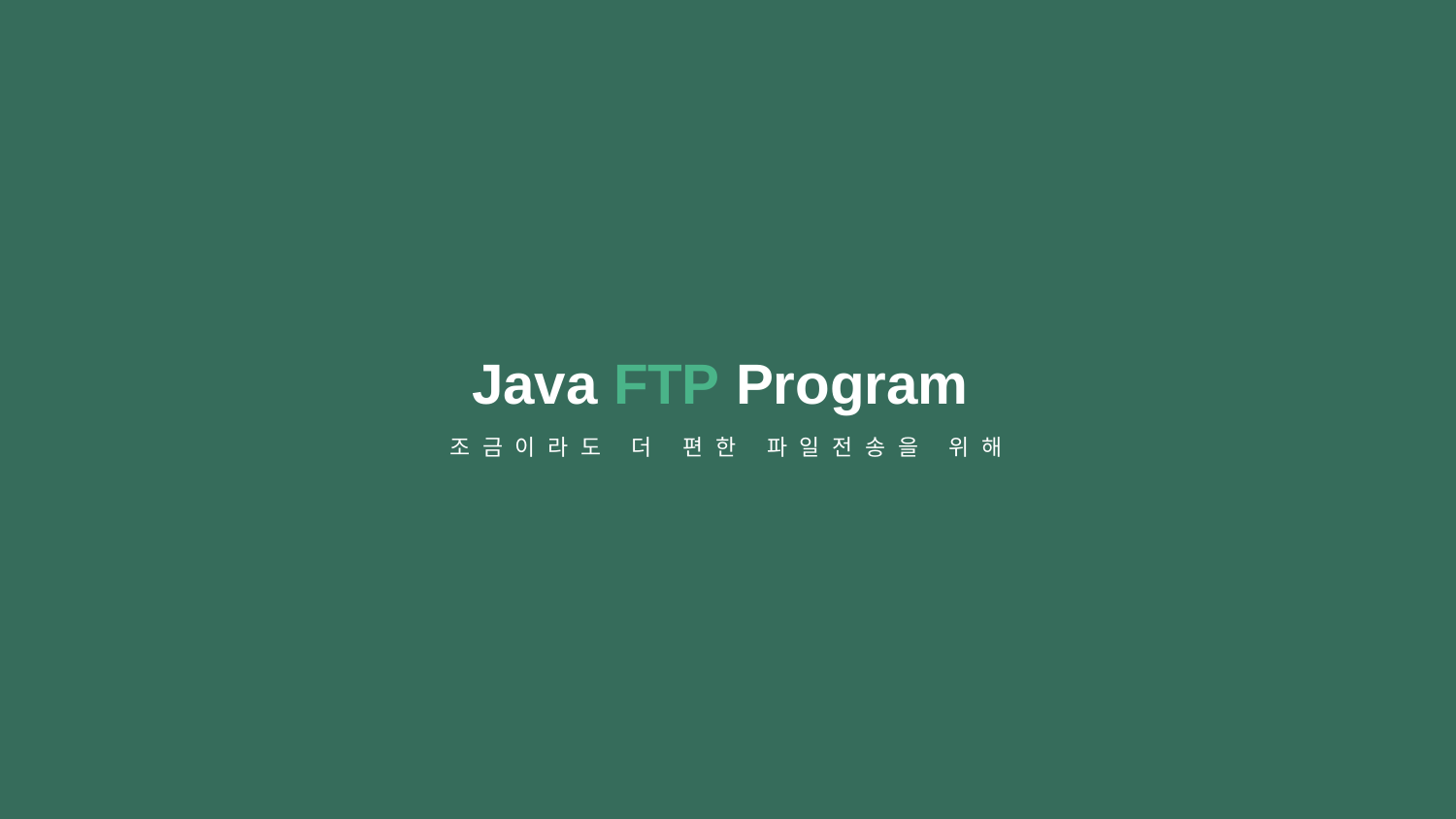

Java FTP Program
조금이라도 더 편한 파일전송을 위해